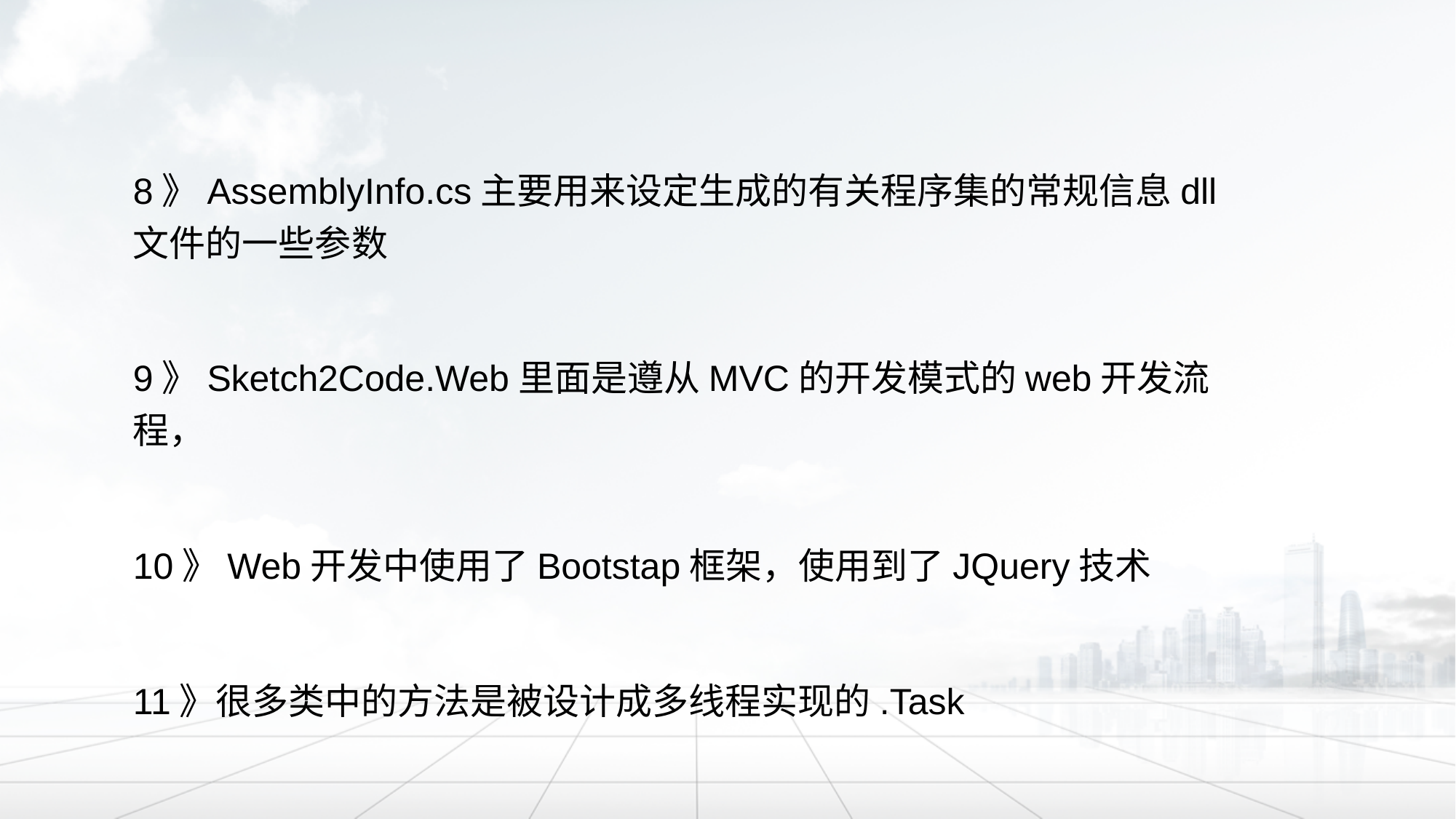

8》AssemblyInfo.cs主要用来设定生成的有关程序集的常规信息dll文件的一些参数

9》Sketch2Code.Web里面是遵从MVC的开发模式的web开发流程，

10》Web开发中使用了Bootstap框架，使用到了JQuery技术

11》很多类中的方法是被设计成多线程实现的.Task